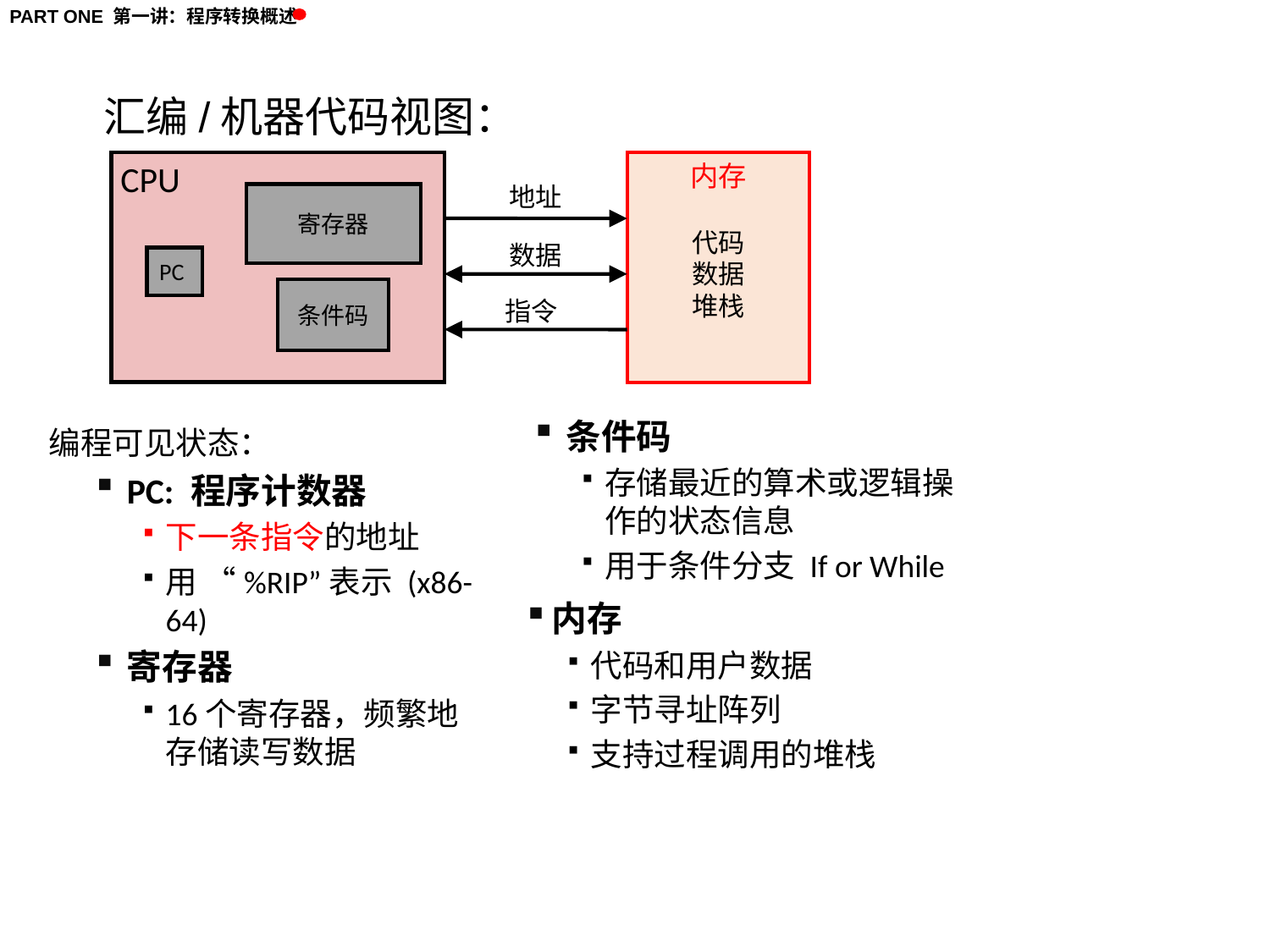

PART ONE 第一讲：程序转换概述

汇编/机器代码视图：
CPU
内存
地址
寄存器

代码
数据
堆栈
数据
PC

条件码
指令

条件码
存储最近的算术或逻辑操作的状态信息
用于条件分支 If or While
编程可见状态：
PC: 程序计数器
下一条指令的地址
用 “%RIP”表示 (x86-64)
寄存器
16个寄存器，频繁地存储读写数据
内存
代码和用户数据
字节寻址阵列
支持过程调用的堆栈